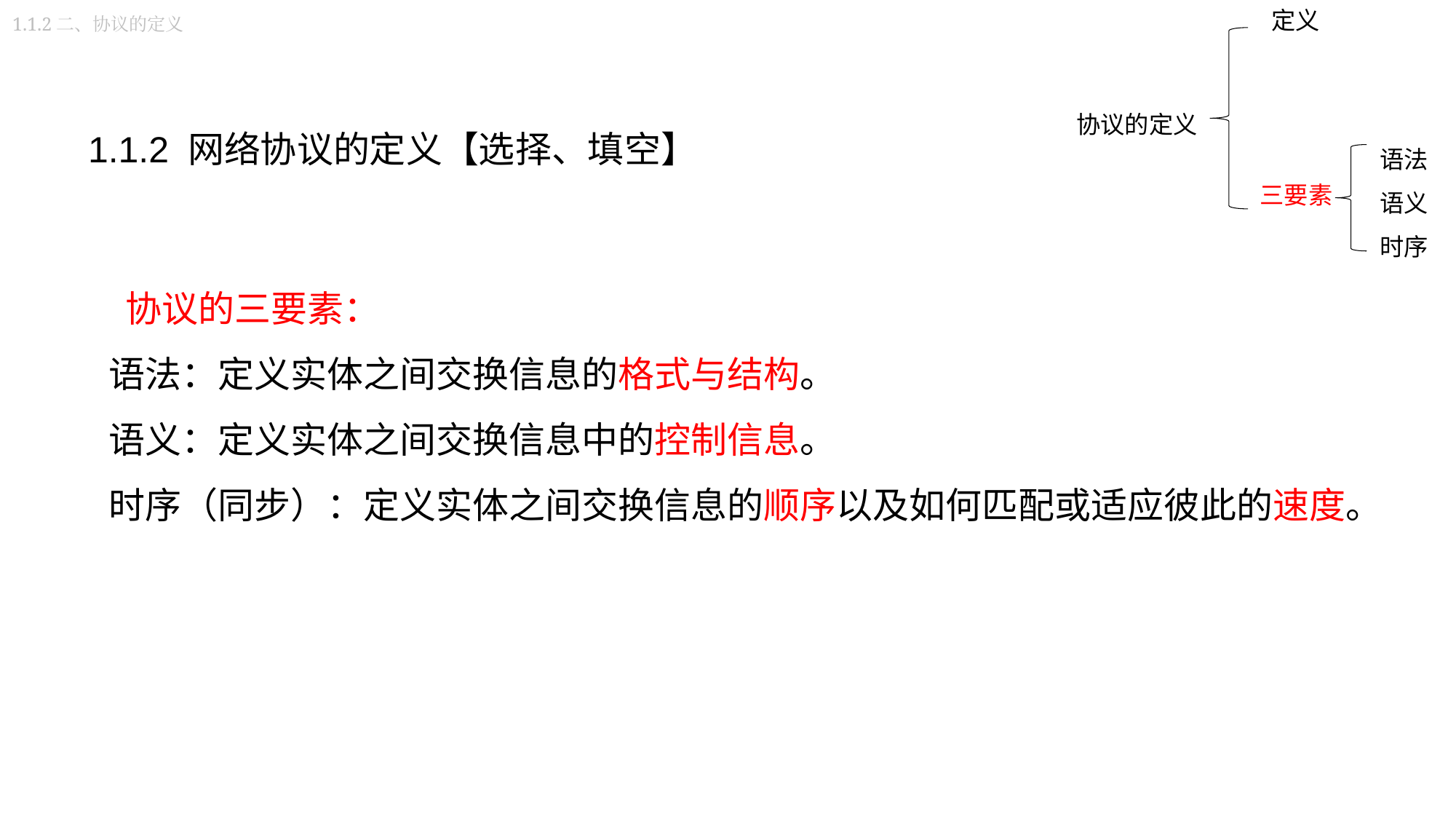

定义

三要素
1.1.2二、协议的定义

1.1.2 网络协议的定义【选择、填空】
协议的定义
语法
语义
时序

 协议的三要素：
语法：定义实体之间交换信息的格式与结构。
语义：定义实体之间交换信息中的控制信息。
时序（同步）：定义实体之间交换信息的顺序以及如何匹配或适应彼此的速度。